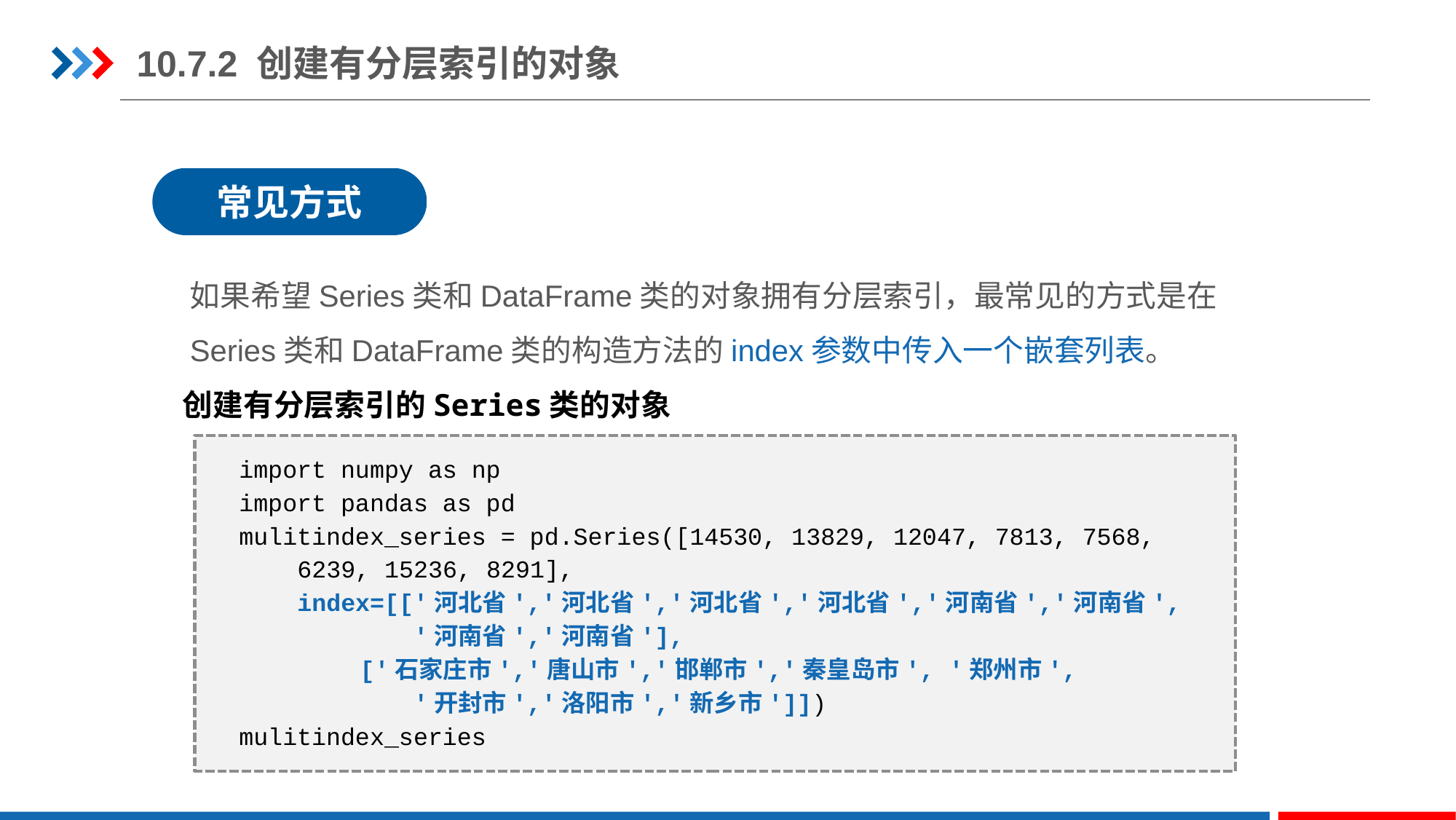

10.7.2 创建有分层索引的对象
常见方式
如果希望Series类和DataFrame类的对象拥有分层索引，最常见的方式是在Series类和DataFrame类的构造方法的index参数中传入一个嵌套列表。
创建有分层索引的Series类的对象

import numpy as np
import pandas as pd
mulitindex_series = pd.Series([14530, 13829, 12047, 7813, 7568,
    6239, 15236, 8291],
    index=[['河北省','河北省','河北省','河北省','河南省','河南省',
            '河南省','河南省'],
   	   ['石家庄市','唐山市','邯郸市','秦皇岛市', '郑州市',
            '开封市','洛阳市','新乡市']])
mulitindex_series